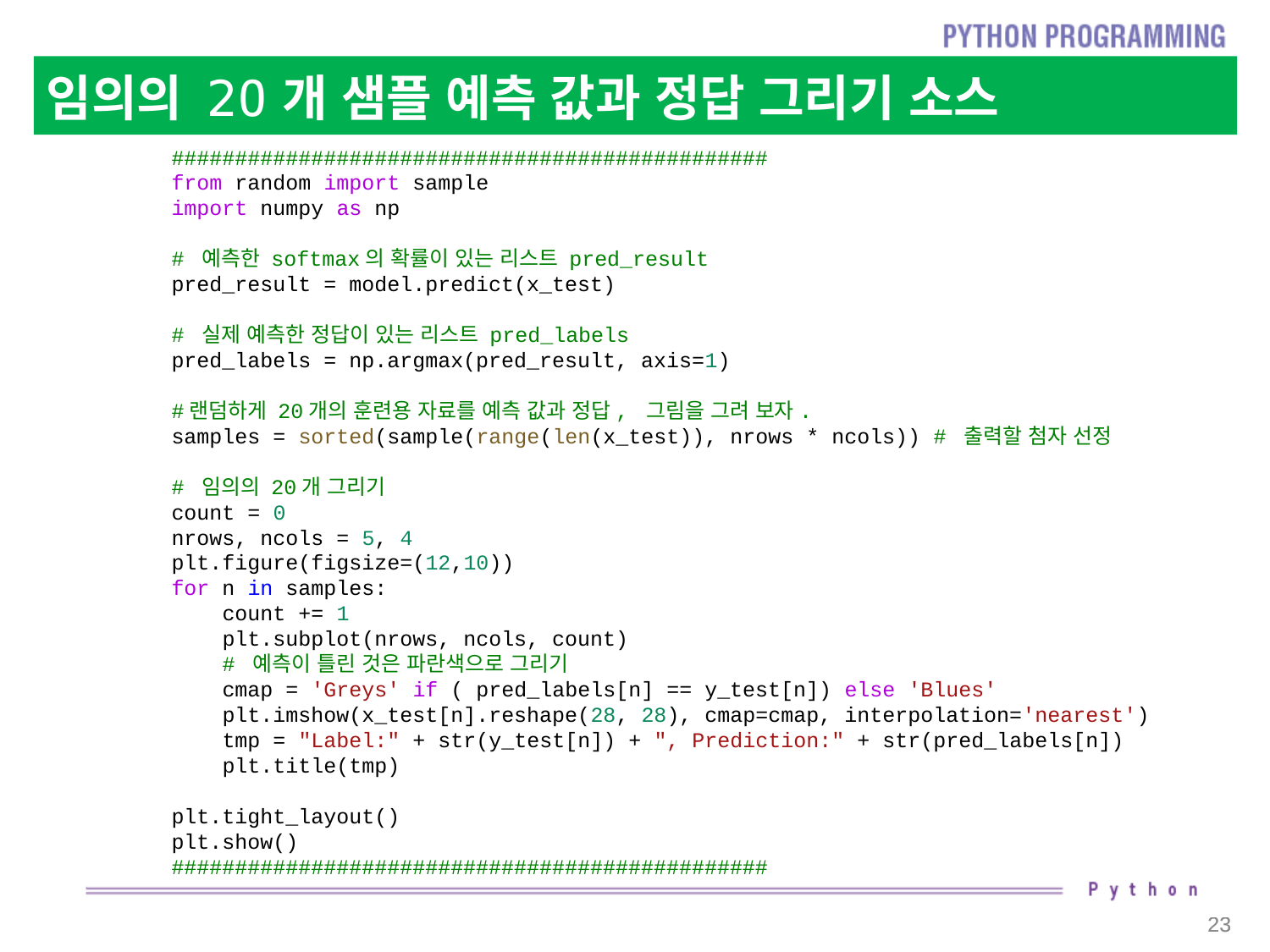

# 임의의 20개 샘플 예측 값과 정답 그리기 소스
###############################################
from random import sample
import numpy as np
# 예측한 softmax의 확률이 있는 리스트 pred_result
pred_result = model.predict(x_test)
# 실제 예측한 정답이 있는 리스트 pred_labels
pred_labels = np.argmax(pred_result, axis=1)
#랜덤하게 20개의 훈련용 자료를 예측 값과 정답, 그림을 그려 보자.
samples = sorted(sample(range(len(x_test)), nrows * ncols)) # 출력할 첨자 선정
# 임의의 20개 그리기
count = 0
nrows, ncols = 5, 4
plt.figure(figsize=(12,10))
for n in samples:
    count += 1
    plt.subplot(nrows, ncols, count)
    # 예측이 틀린 것은 파란색으로 그리기
    cmap = 'Greys' if ( pred_labels[n] == y_test[n]) else 'Blues'
    plt.imshow(x_test[n].reshape(28, 28), cmap=cmap, interpolation='nearest')
    tmp = "Label:" + str(y_test[n]) + ", Prediction:" + str(pred_labels[n])
    plt.title(tmp)
plt.tight_layout()
plt.show()
###############################################

23